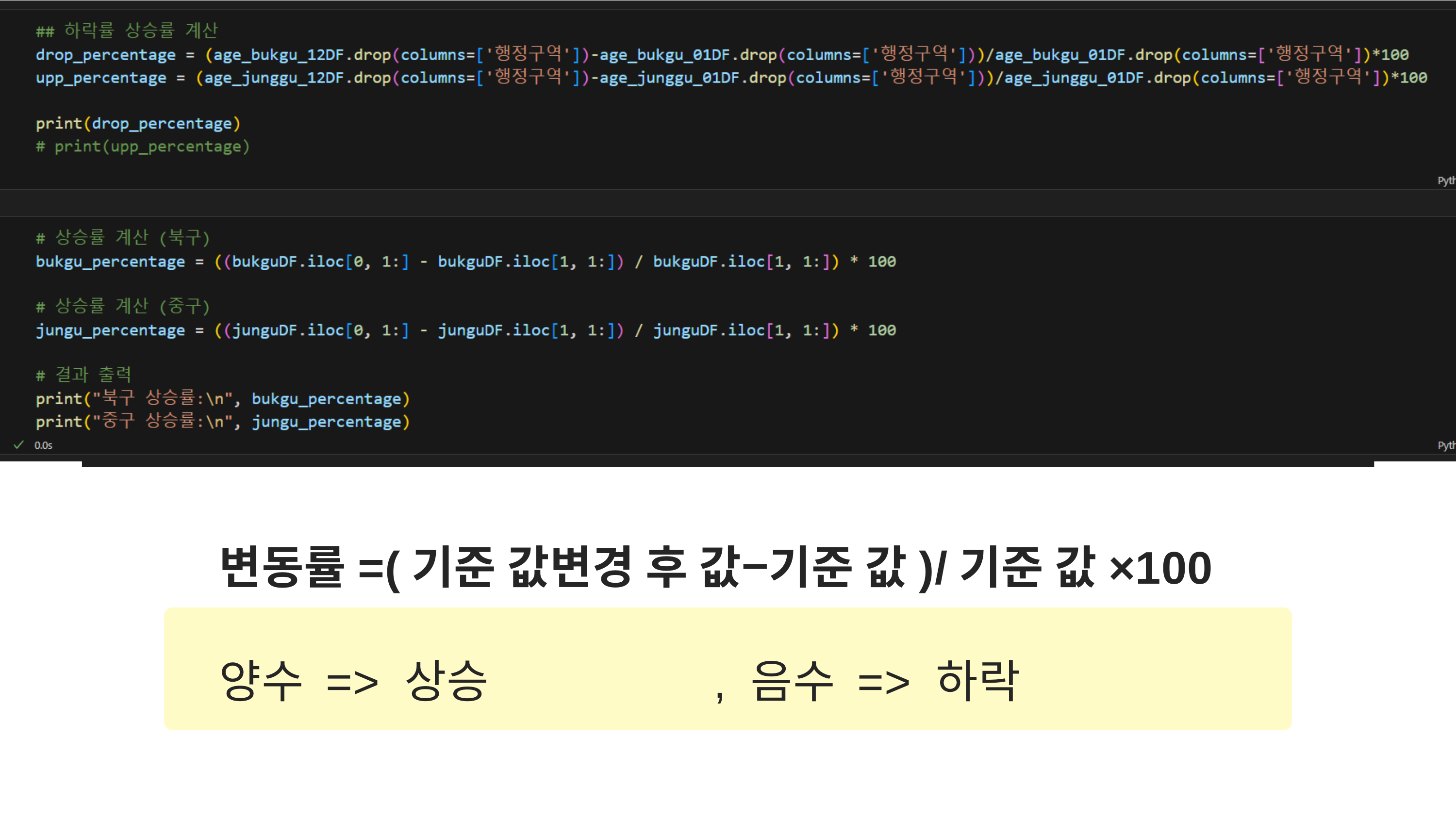

변동률=(기준 값변경 후 값−기준 값​)/기준 값×100
양수 => 상승                    , 음수 => 하락